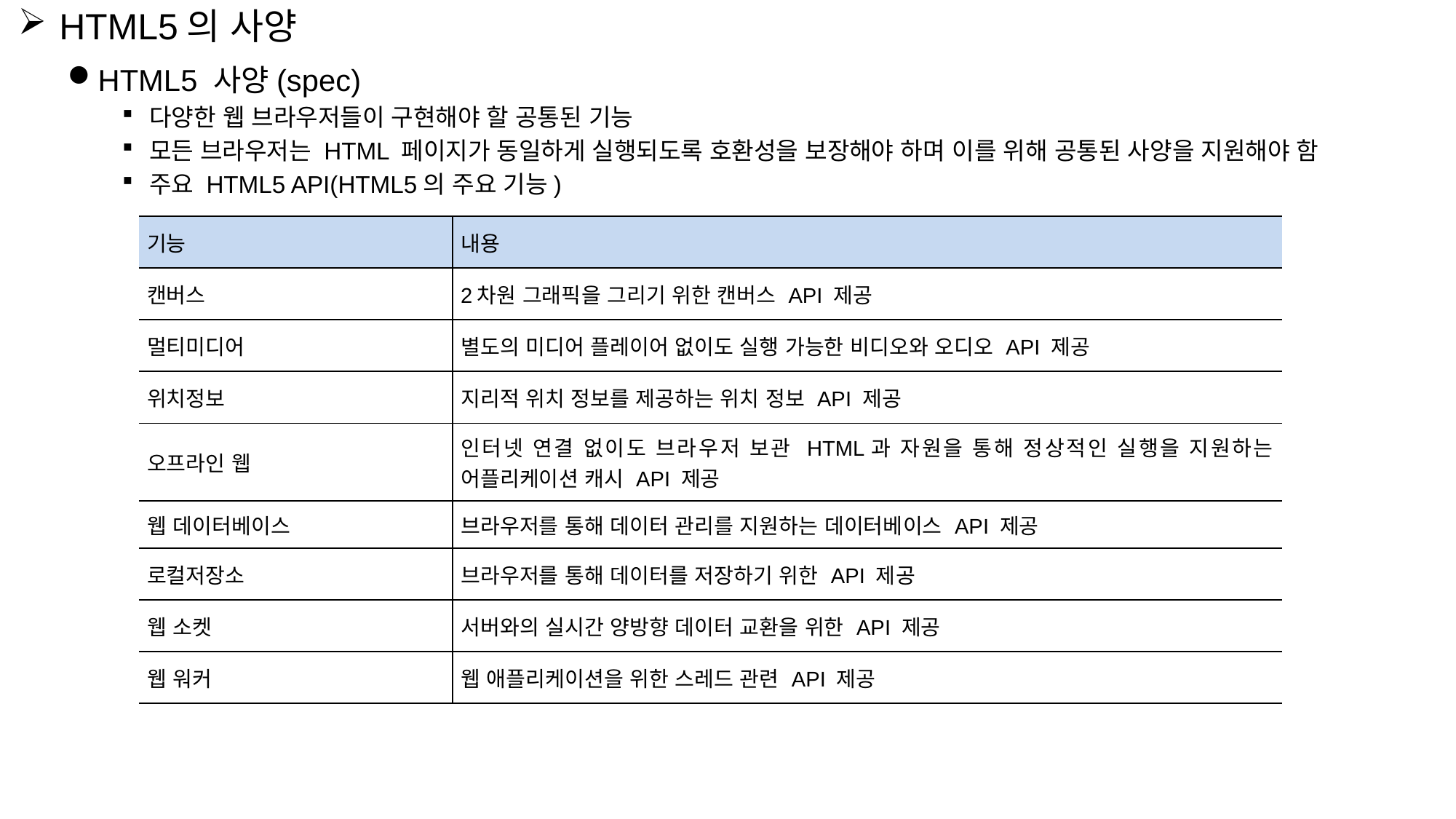

HTML5의 사양
HTML5 사양(spec)
다양한 웹 브라우저들이 구현해야 할 공통된 기능
모든 브라우저는 HTML 페이지가 동일하게 실행되도록 호환성을 보장해야 하며 이를 위해 공통된 사양을 지원해야 함
주요 HTML5 API(HTML5의 주요 기능)

| 기능 | 내용 |
| --- | --- |
| 캔버스 | 2차원 그래픽을 그리기 위한 캔버스 API 제공 |
| 멀티미디어 | 별도의 미디어 플레이어 없이도 실행 가능한 비디오와 오디오 API 제공 |
| 위치정보 | 지리적 위치 정보를 제공하는 위치 정보 API 제공 |
| 오프라인 웹 | 인터넷 연결 없이도 브라우저 보관 HTML과 자원을 통해 정상적인 실행을 지원하는 어플리케이션 캐시 API 제공 |
| 웹 데이터베이스 | 브라우저를 통해 데이터 관리를 지원하는 데이터베이스 API 제공 |
| 로컬저장소 | 브라우저를 통해 데이터를 저장하기 위한 API 제공 |
| 웹 소켓 | 서버와의 실시간 양방향 데이터 교환을 위한 API 제공 |
| 웹 워커 | 웹 애플리케이션을 위한 스레드 관련 API 제공 |